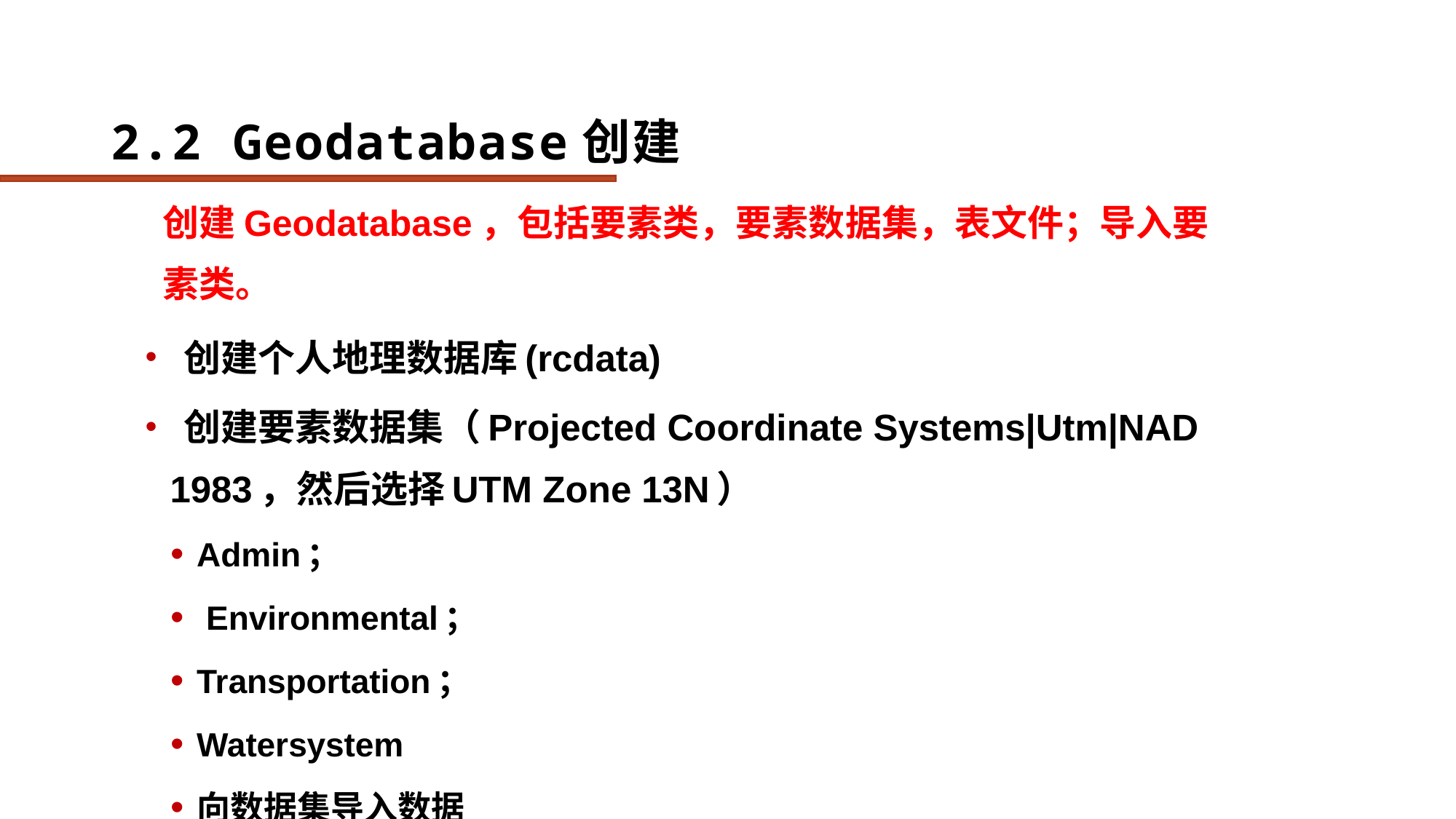

# 2.2 Geodatabase创建
创建Geodatabase，包括要素类，要素数据集，表文件；导入要素类。
 创建个人地理数据库(rcdata)
 创建要素数据集（Projected Coordinate Systems|Utm|NAD 1983，然后选择UTM Zone 13N）
Admin；
 Environmental；
Transportation；
Watersystem
向数据集导入数据